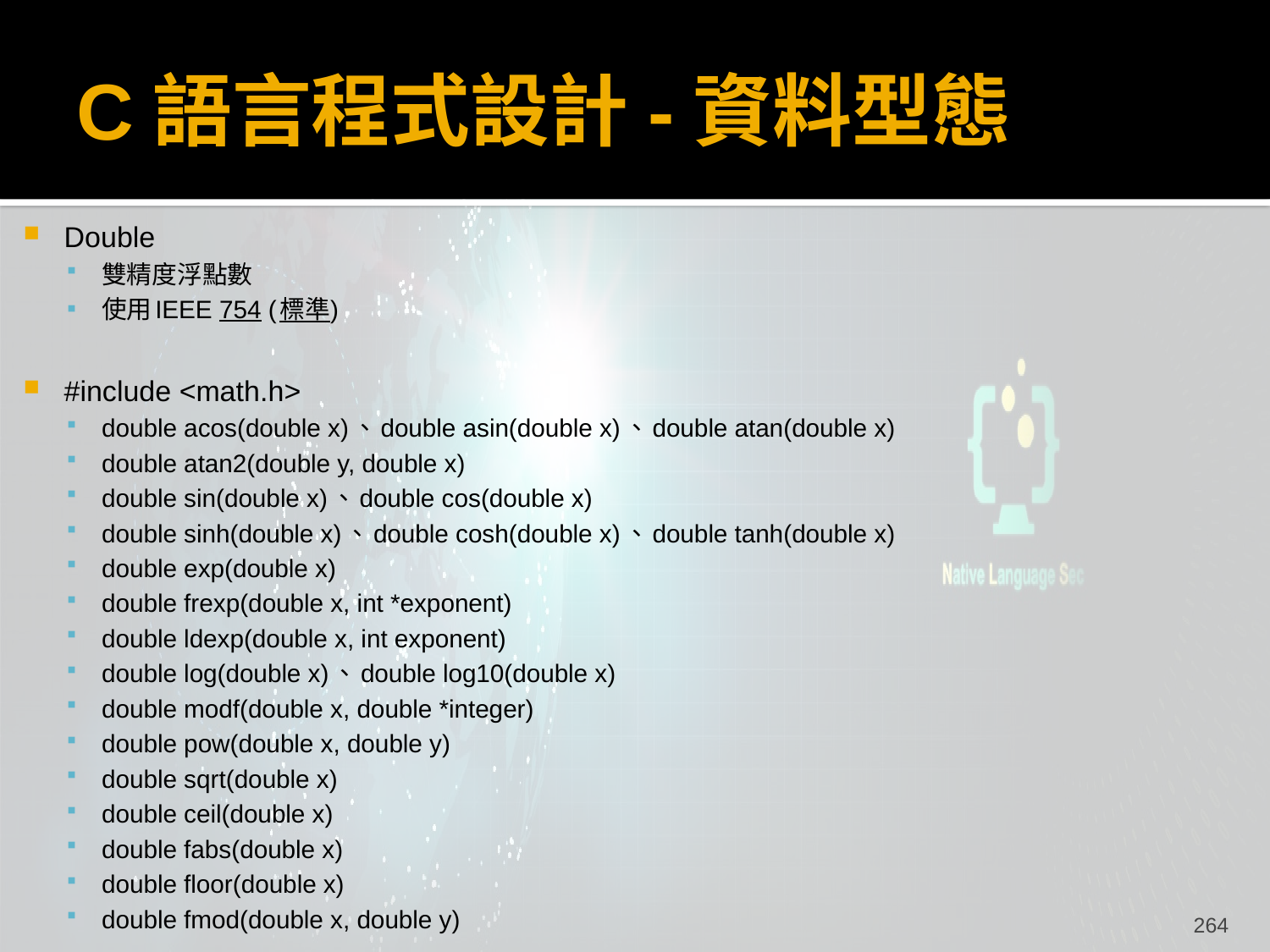

# C語言程式設計-資料型態
Double
雙精度浮點數
使用IEEE 754 (標準)

#include <math.h>
double acos(double x)、double asin(double x)、double atan(double x)
double atan2(double y, double x)
double sin(double x)、double cos(double x)
double sinh(double x)、double cosh(double x)、double tanh(double x)
double exp(double x)
double frexp(double x, int *exponent)
double ldexp(double x, int exponent)
double log(double x)、double log10(double x)
double modf(double x, double *integer)
double pow(double x, double y)
double sqrt(double x)
double ceil(double x)
double fabs(double x)
double floor(double x)
double fmod(double x, double y)
264